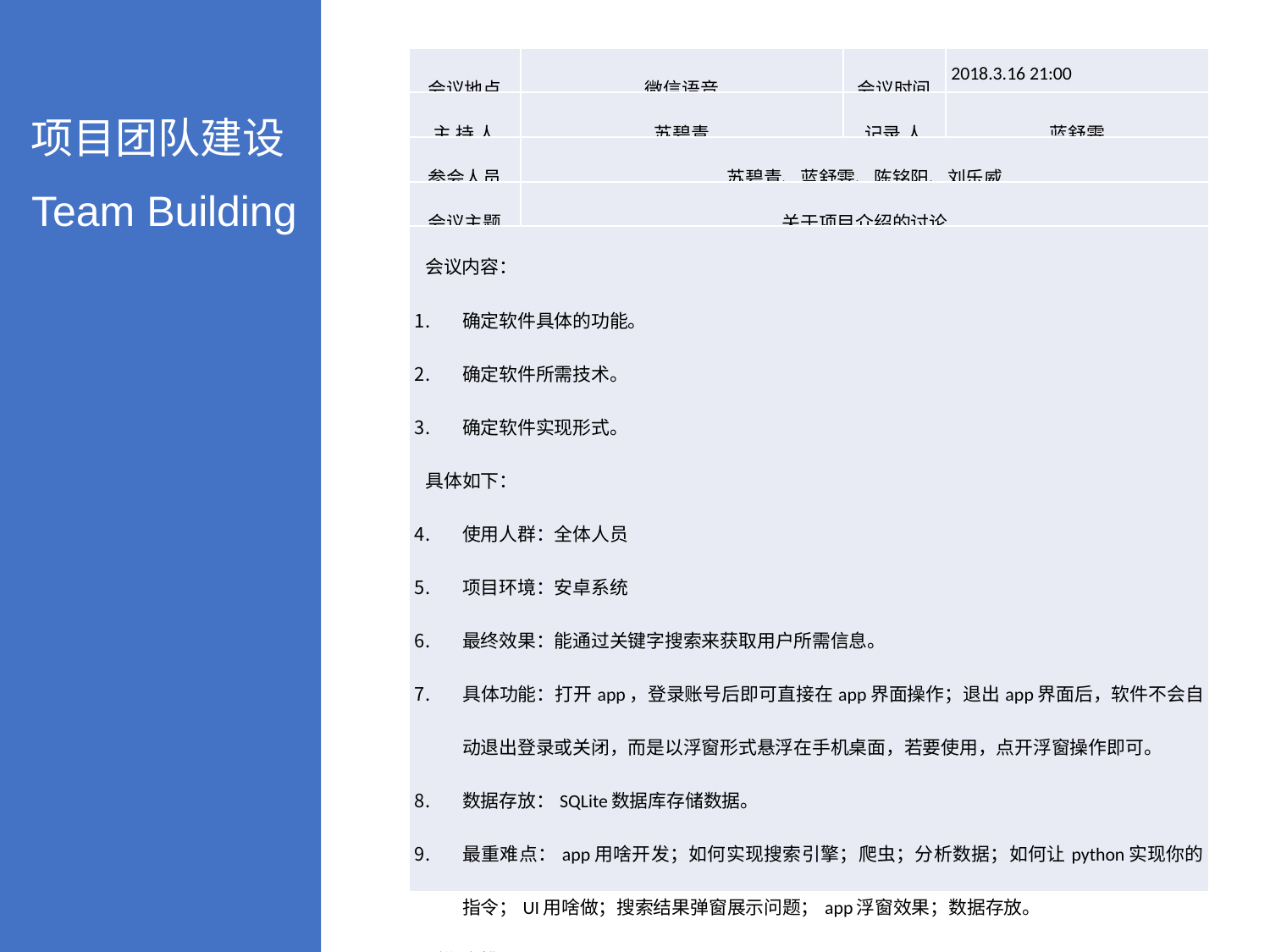

项目团队建设
Team Building
| 会议地点 | 微信语音 | 会议时间 | 2018.3.16 21:00 |
| --- | --- | --- | --- |
| 主 持 人 | 苏碧青 | 记录 人 | 蓝舒雯 |
| 参会人员 | 苏碧青、蓝舒雯、陈铭阳、刘乐威 |  |  |
| 会议主题 | 关于项目介绍的讨论 |  |  |
| 会议内容： 确定软件具体的功能。 确定软件所需技术。 确定软件实现形式。 具体如下： 使用人群：全体人员 项目环境：安卓系统 最终效果：能通过关键字搜索来获取用户所需信息。 具体功能：打开app，登录账号后即可直接在app界面操作；退出app界面后，软件不会自动退出登录或关闭，而是以浮窗形式悬浮在手机桌面，若要使用，点开浮窗操作即可。 数据存放：SQLite数据库存储数据。 最重难点：app用啥开发；如何实现搜索引擎；爬虫；分析数据；如何让python实现你的指令；UI用啥做；搜索结果弹窗展示问题；app浮窗效果；数据存放。 近期安排： 3.17继续开会并分配作业。 |  |  |  |